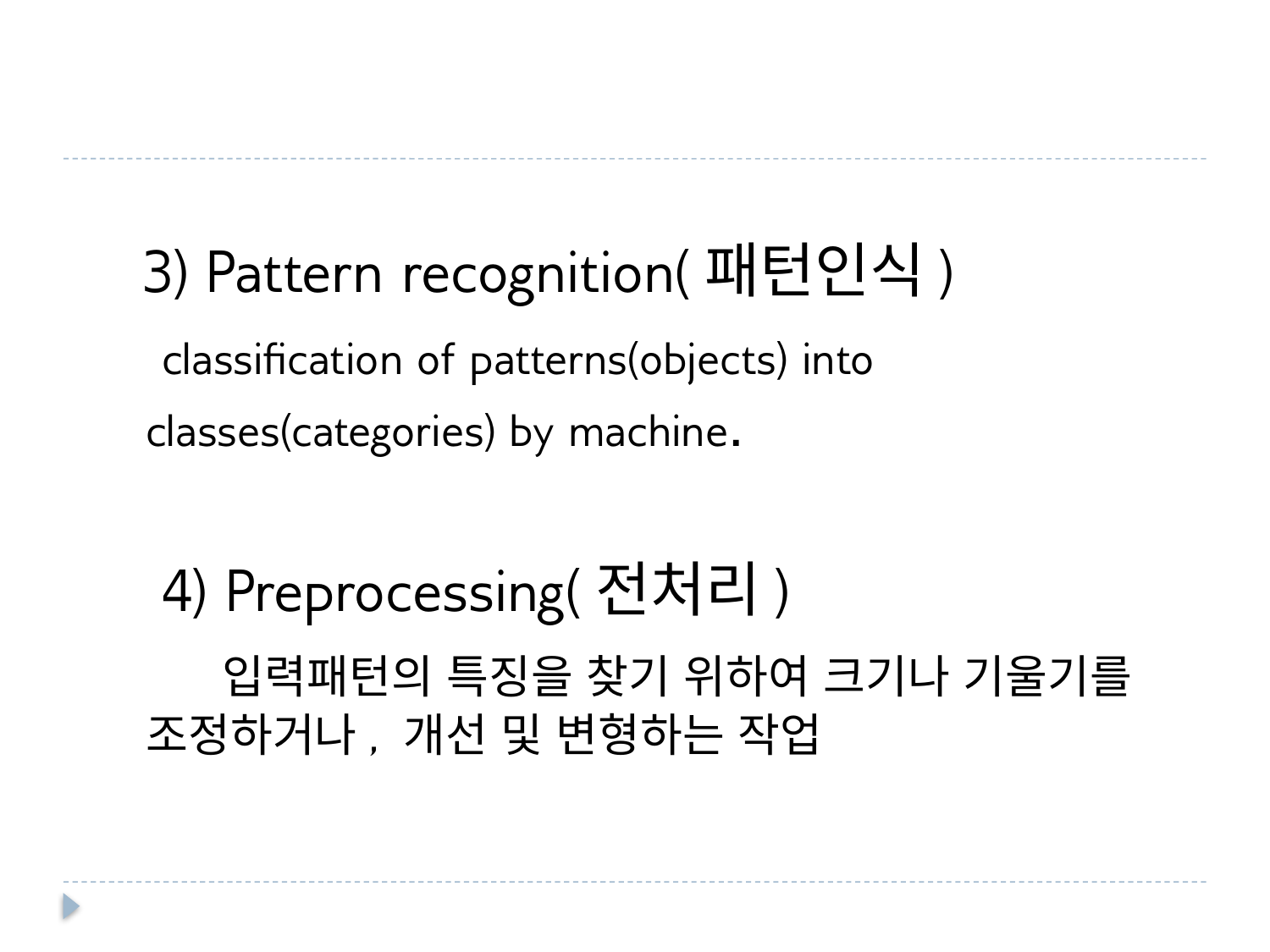

3) Pattern recognition(패턴인식)
   classification of patterns(objects) into classes(categories) by machine.

   4) Preprocessing(전처리)
      입력패턴의 특징을 찾기 위하여 크기나 기울기를 조정하거나, 개선 및 변형하는 작업